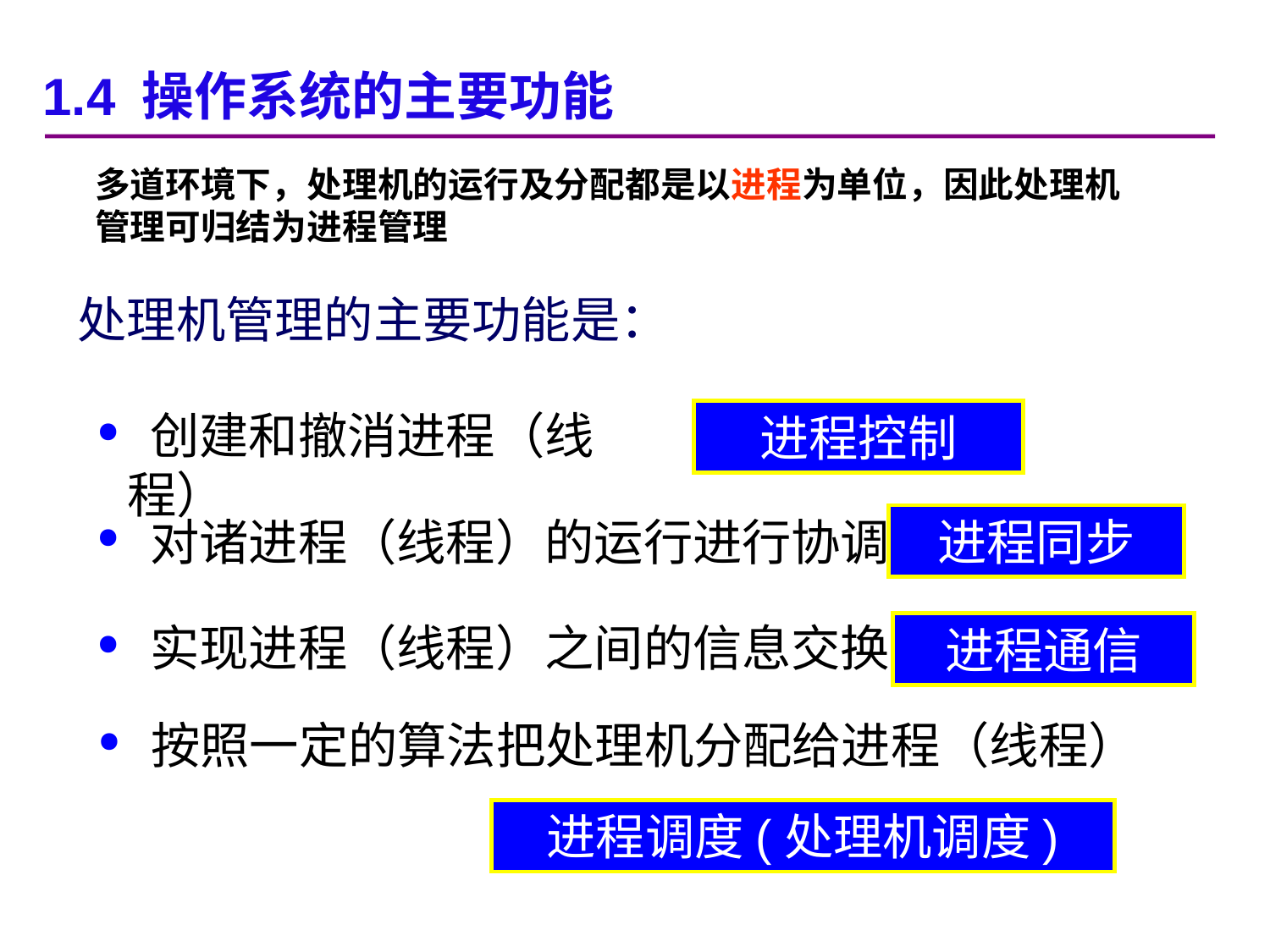

1.4 操作系统的主要功能

多道环境下，处理机的运行及分配都是以进程为单位，因此处理机管理可归结为进程管理
处理机管理的主要功能是：
 创建和撤消进程（线程）
进程控制
 对诸进程（线程）的运行进行协调
进程同步
 实现进程（线程）之间的信息交换
进程通信
 按照一定的算法把处理机分配给进程（线程）
进程调度(处理机调度)
89